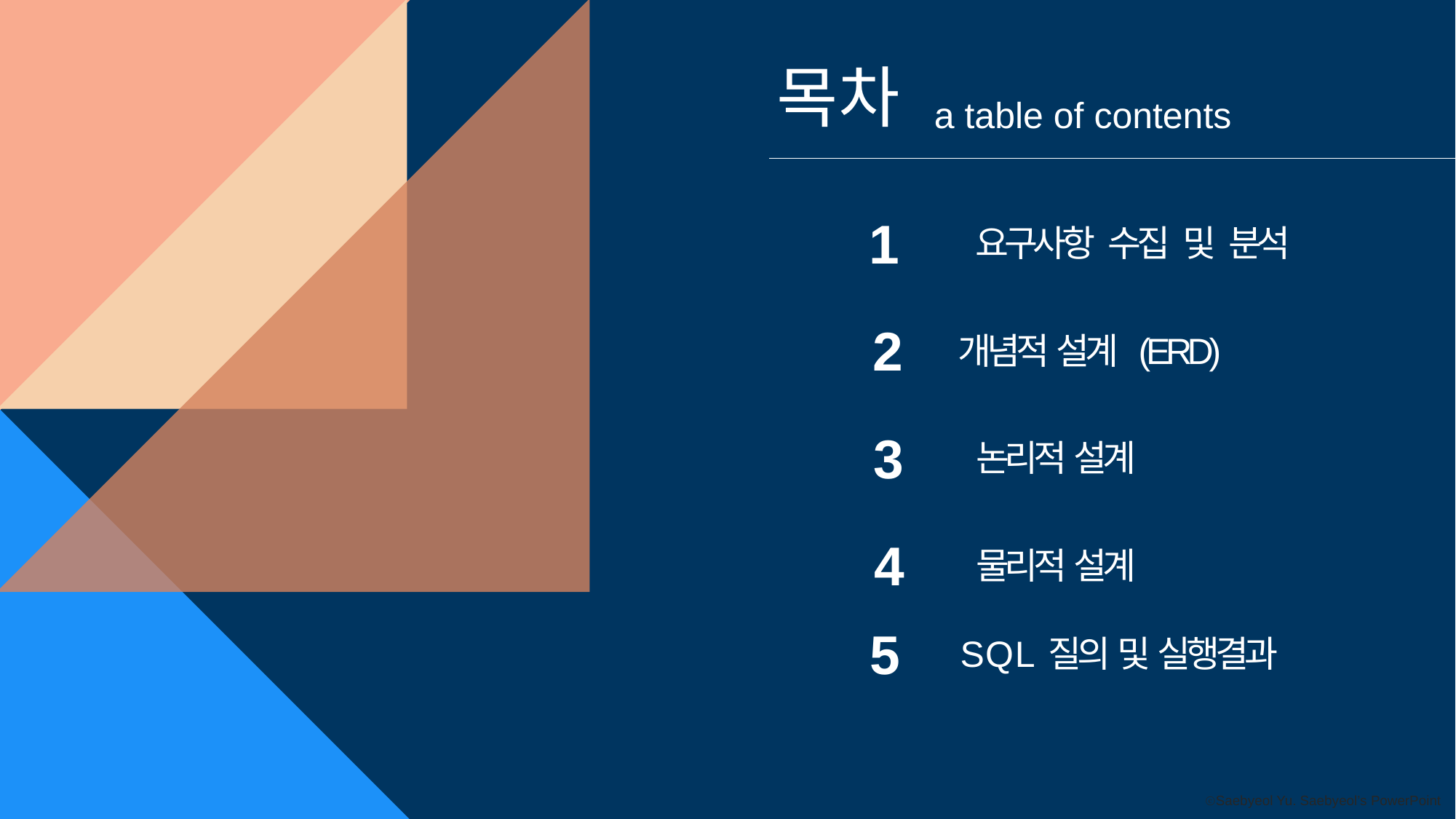

목차
a table of contents
1
요구사항   수집   및   분석
2
개념적  설계  (ERD)
3
논리적  설계
4
물리적  설계
5
S Q L 질의  및  실행결과